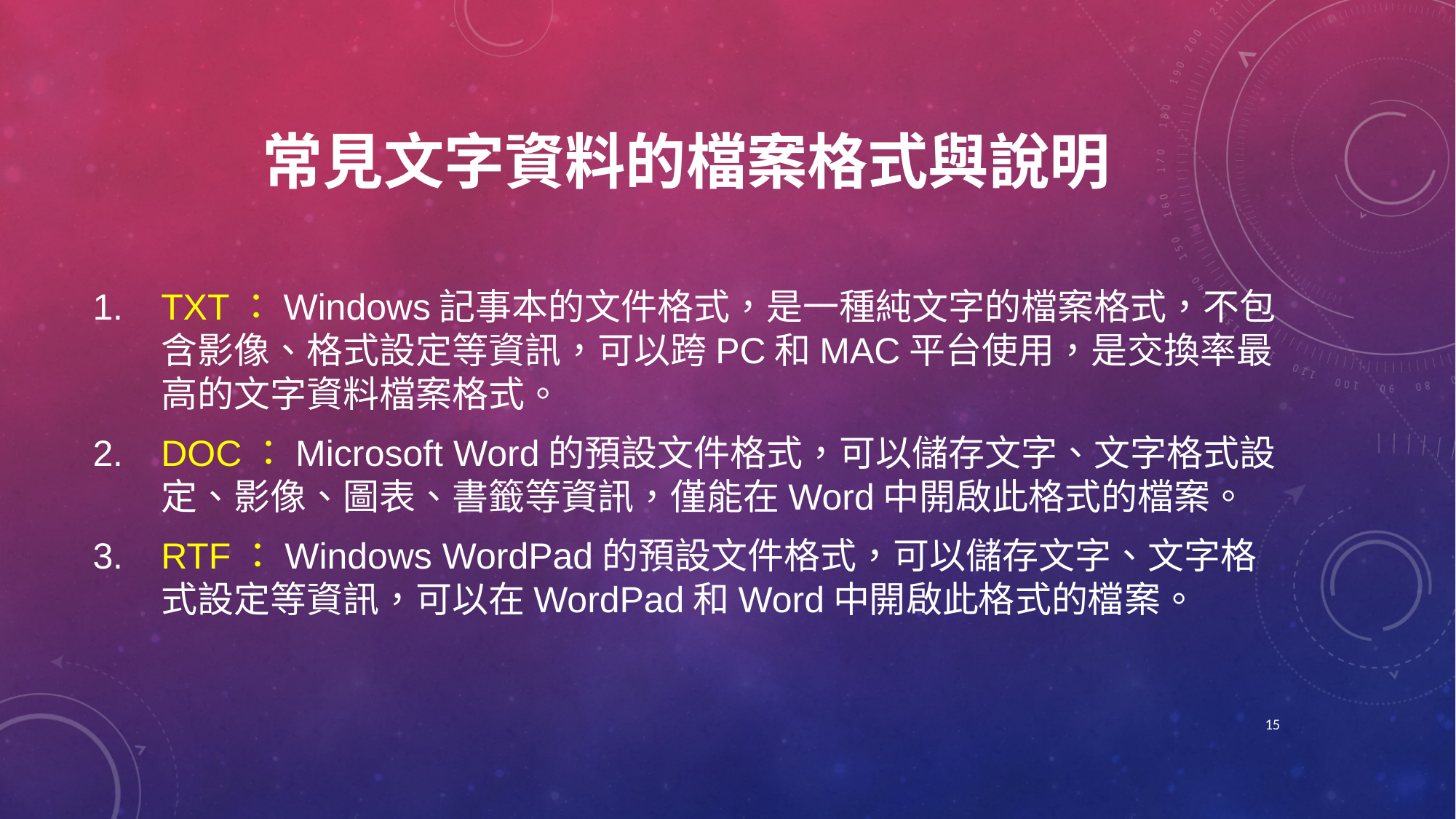

# 常見文字資料的檔案格式與說明
TXT：Windows記事本的文件格式，是一種純文字的檔案格式，不包含影像、格式設定等資訊，可以跨PC和MAC平台使用，是交換率最高的文字資料檔案格式。
DOC：Microsoft Word的預設文件格式，可以儲存文字、文字格式設定、影像、圖表、書籤等資訊，僅能在Word中開啟此格式的檔案。
RTF：Windows WordPad的預設文件格式，可以儲存文字、文字格式設定等資訊，可以在WordPad和Word中開啟此格式的檔案。
15